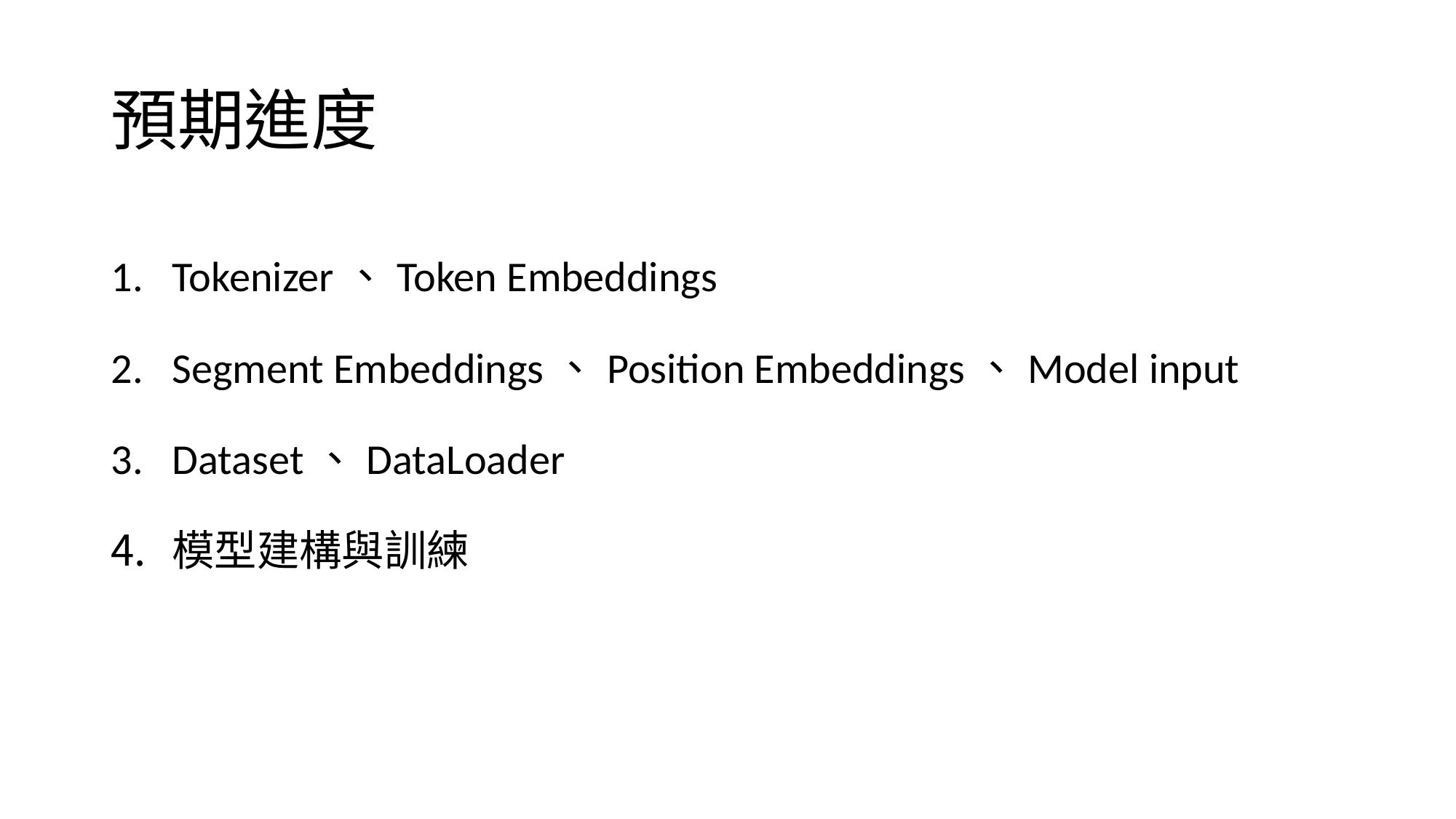

# 預期進度
Tokenizer、Token Embeddings
Segment Embeddings、Position Embeddings、Model input
Dataset、DataLoader
模型建構與訓練